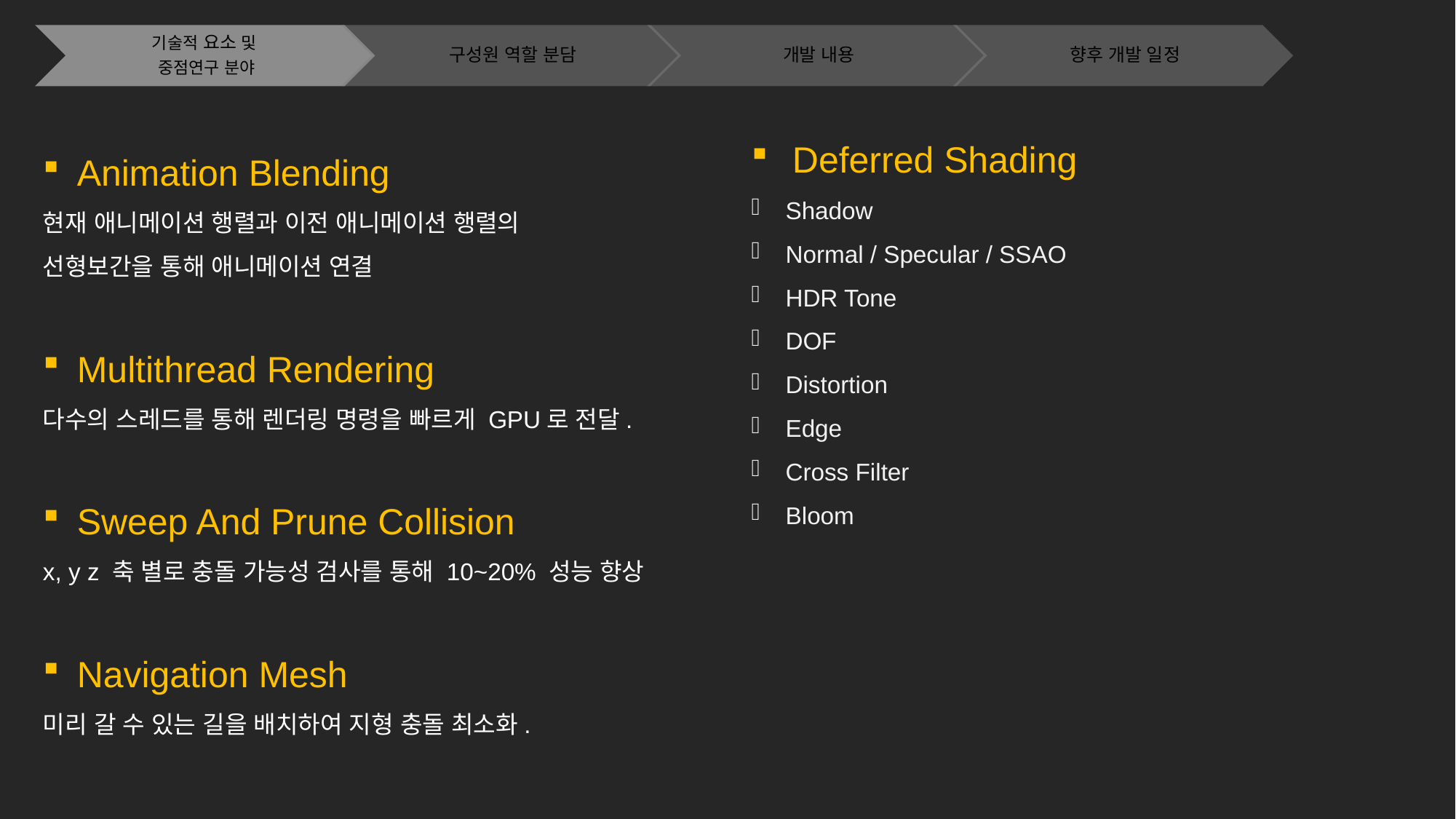

기술적 요소 및
중점연구 분야
구성원 역할 분담
개발 내용
향후 개발 일정
Deferred Shading
Shadow
Normal / Specular / SSAO
HDR Tone
DOF
Distortion
Edge
Cross Filter
Bloom

Animation Blending
현재 애니메이션 행렬과 이전 애니메이션 행렬의
선형보간을 통해 애니메이션 연결

Multithread Rendering
다수의 스레드를 통해 렌더링 명령을 빠르게 GPU로 전달.

Sweep And Prune Collision
x, y z 축 별로 충돌 가능성 검사를 통해 10~20% 성능 향상

Navigation Mesh
미리 갈 수 있는 길을 배치하여 지형 충돌 최소화.